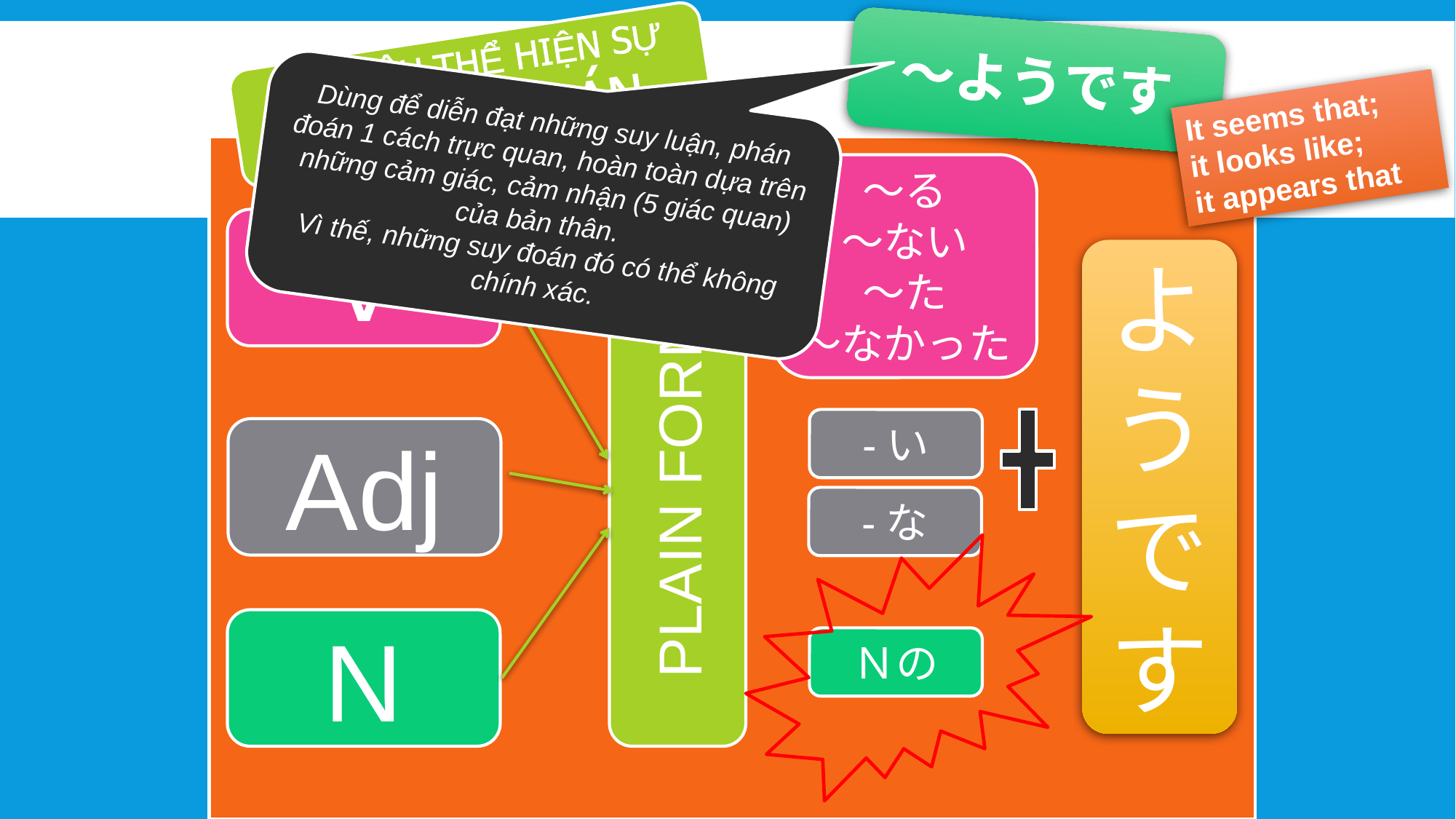

～ようです
MẪU CÂU THỂ HIỆN SỰ PHỎNG ĐOÁN
Dùng để diễn đạt những suy luận, phán đoán 1 cách trực quan, hoàn toàn dựa trên những cảm giác, cảm nhận (5 giác quan) của bản thân.
Vì thế, những suy đoán đó có thể không chính xác.
It seems that;
it looks like;
it appears that

～る
～ない
～た
～なかった
Ｖ
よう
です

-い
Adj
PLAIN FORM
-な

N
Ｎの